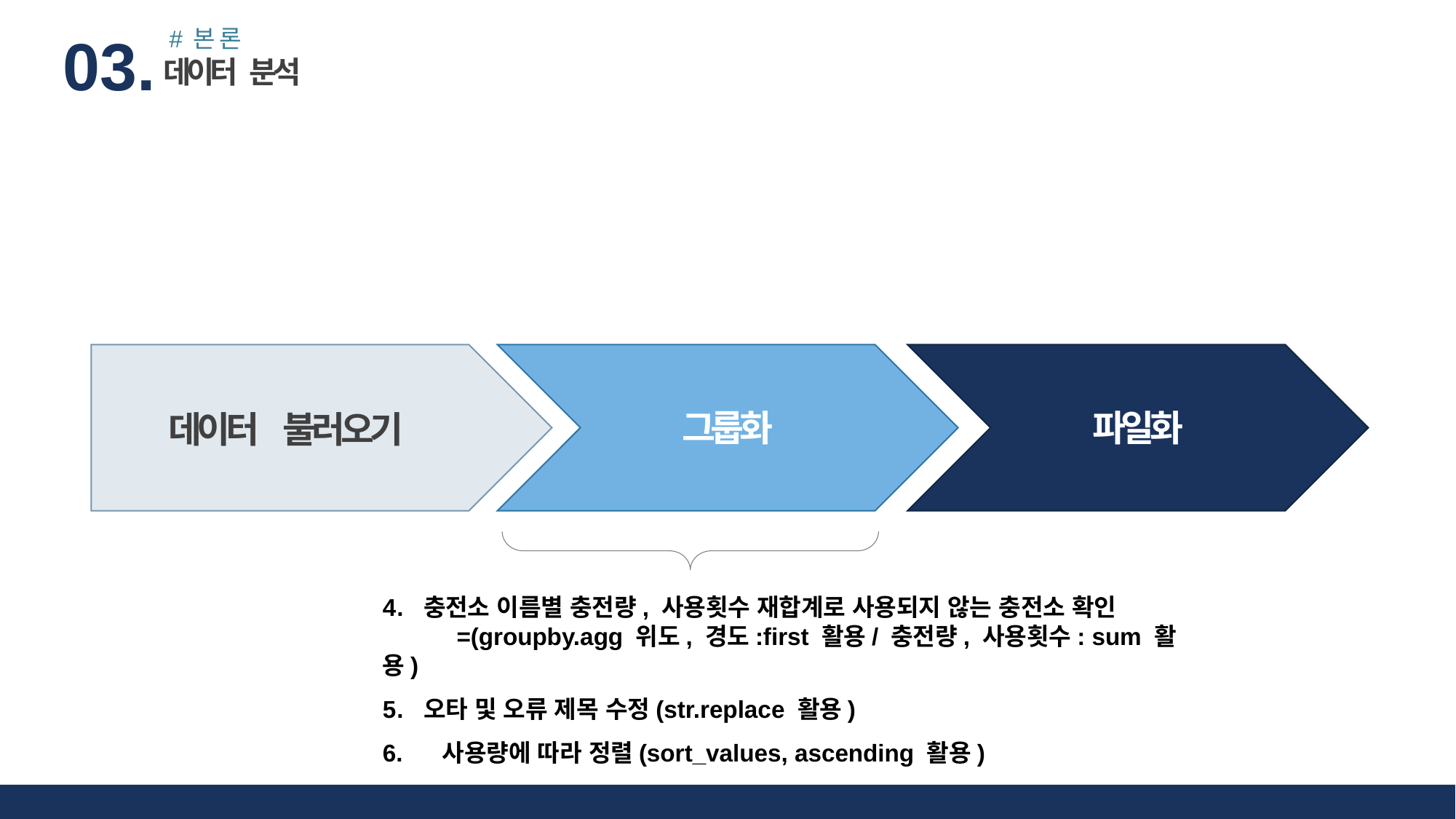

#본론
03.
데이터    분석

그룹화
파일화
데이터     불러오기
충전소 이름별 충전량, 사용횟수 재합계로 사용되지 않는 충전소 확인
           =(groupby.agg 위도, 경도:first 활용/ 충전량, 사용횟수: sum 활용)

오타 및 오류 제목 수정(str.replace 활용)

6.     사용량에 따라 정렬(sort_values, ascending 활용)